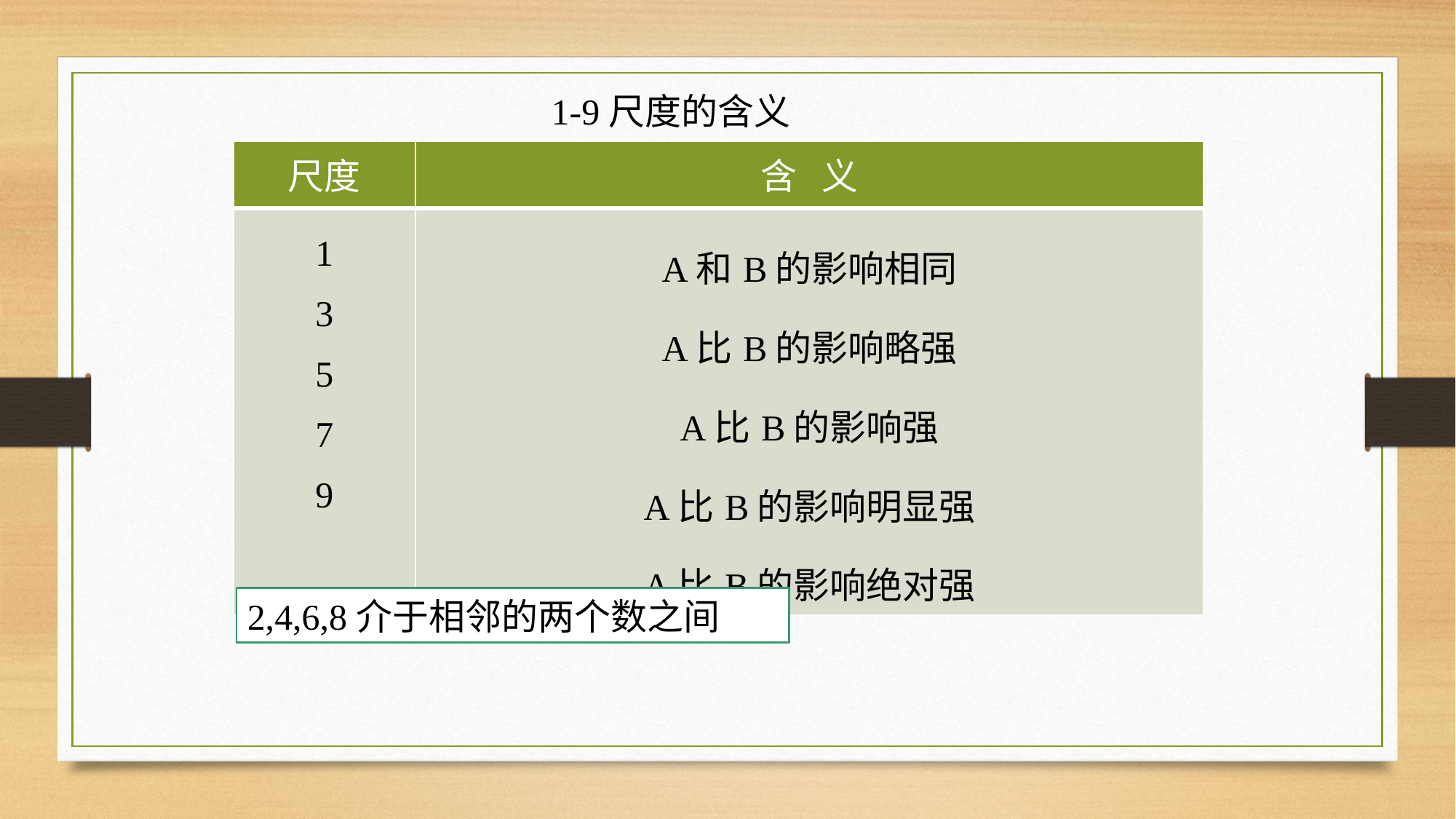

1-9尺度的含义
| 尺度 | 含 义 |
| --- | --- |
| 1 3 5 7 9 | A和B的影响相同 A比B的影响略强 A比B的影响强 A比B的影响明显强 A比B的影响绝对强 |
2,4,6,8介于相邻的两个数之间